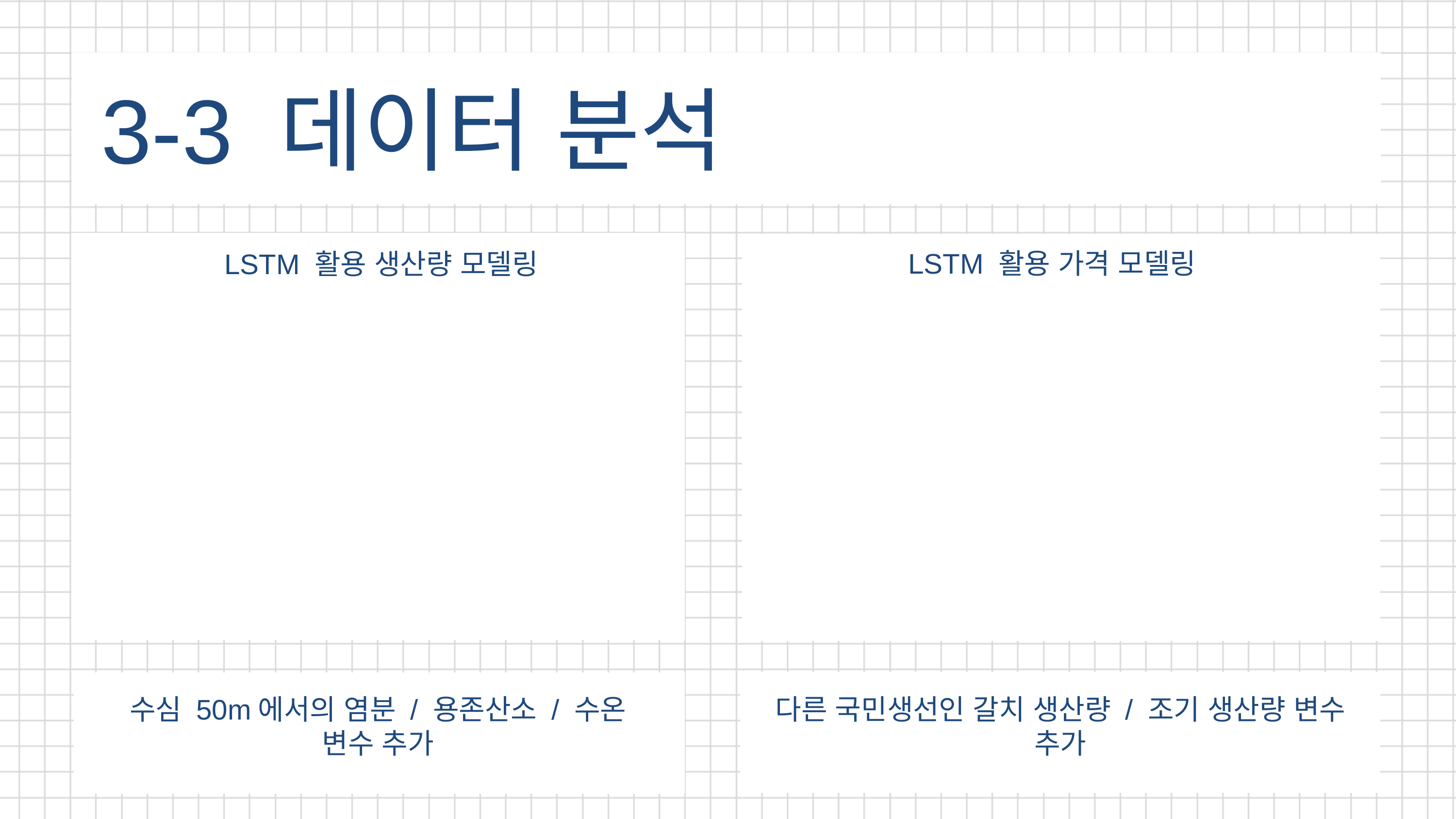

3-3 데이터 분석

LSTM 활용 가격 모델링
LSTM 활용 생산량 모델링

수심 50m에서의 염분 / 용존산소 / 수온
변수 추가
다른 국민생선인 갈치 생산량 / 조기 생산량 변수 추가